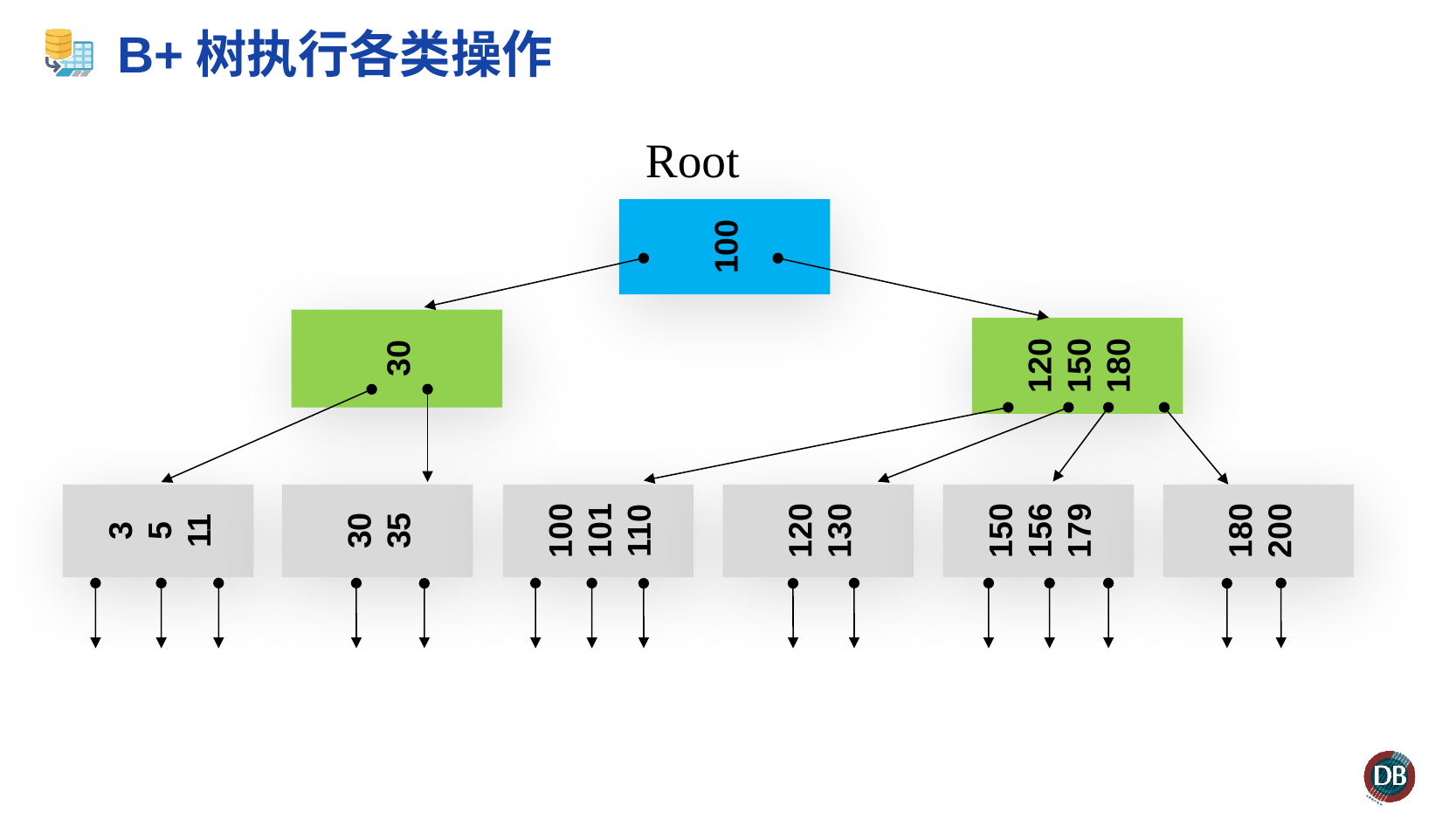

# B+树执行各类操作
Root

100
30

120
150
180

3
5
11
30
35
180
200
100
101
110
120
130
150
156
179